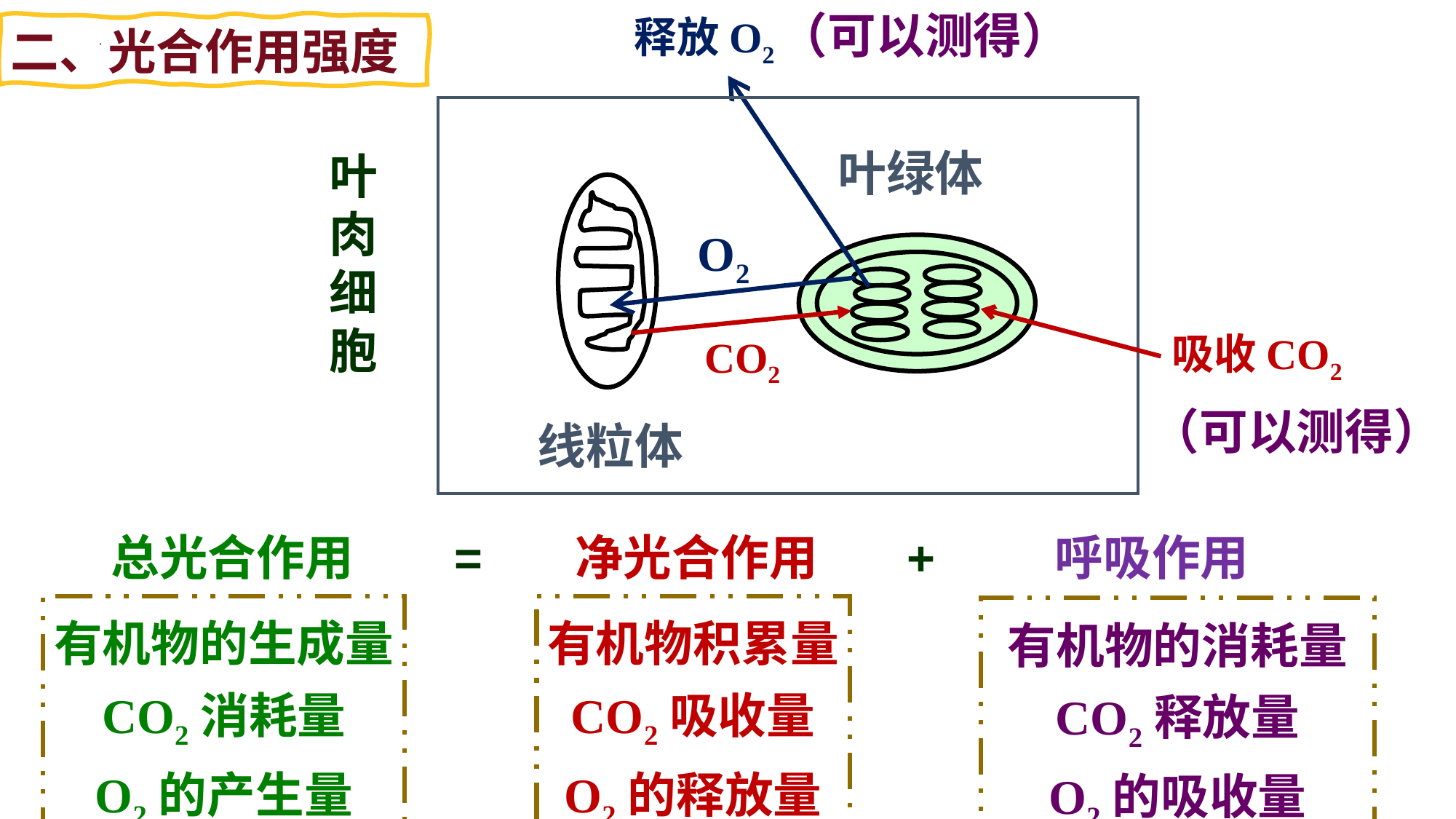

（可以测得）
释放O2
二、光合作用强度

叶绿体
叶肉细胞

O2

吸收CO2
CO2
（可以测得）
线粒体
总光合作用        =      净光合作用       +        呼吸作用
有机物的生成量
CO2消耗量
O2的产生量
有机物积累量
CO2吸收量
O2的释放量
有机物的消耗量
CO2释放量
O2的吸收量